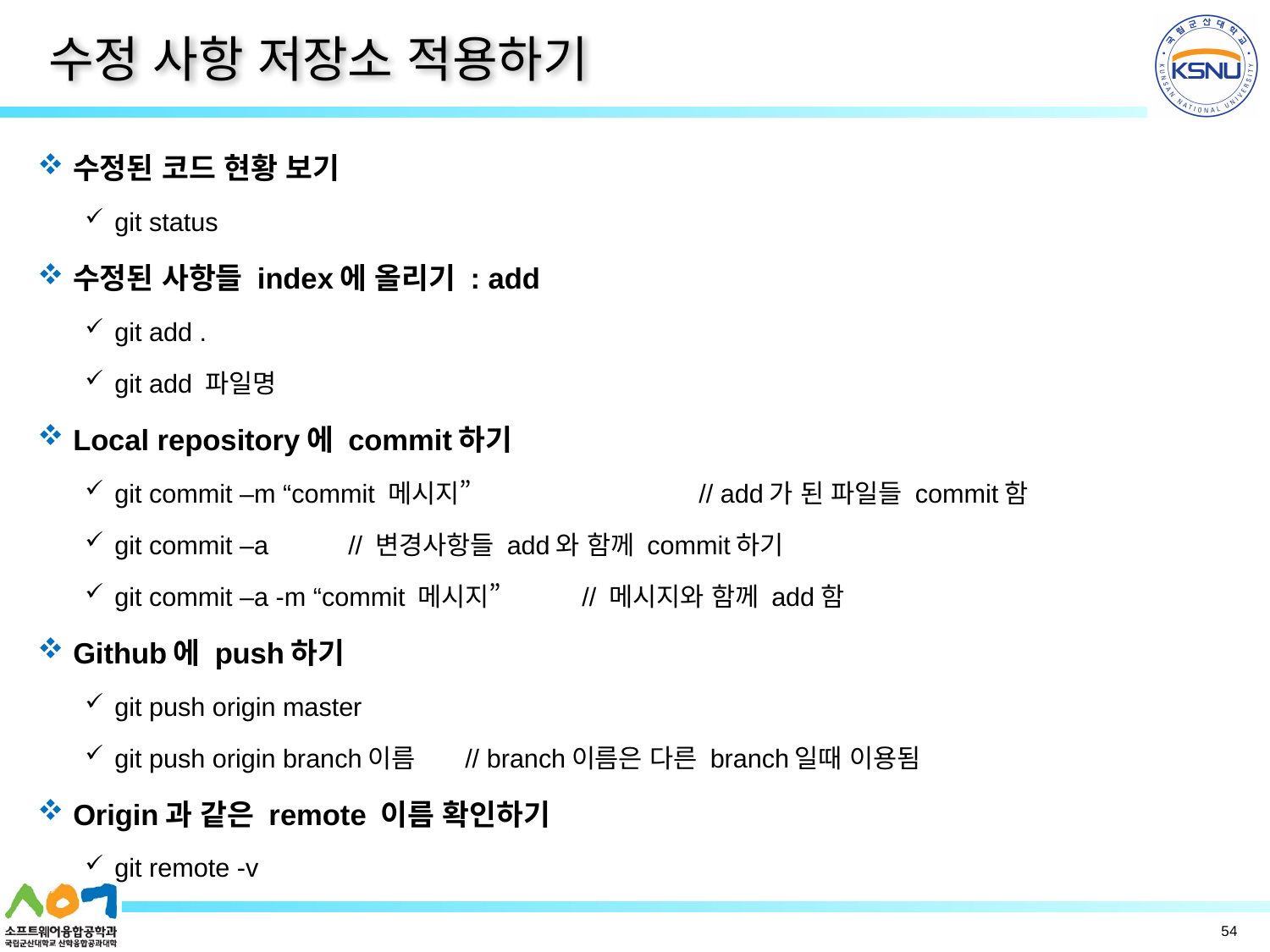

# 수정 사항 저장소 적용하기
수정된 코드 현황 보기
git status
수정된 사항들 index에 올리기 : add
git add .
git add 파일명
Local repository에 commit하기
git commit –m “commit 메시지”	 	// add가 된 파일들 commit함
git commit –a 			// 변경사항들 add와 함께 commit하기
git commit –a -m “commit 메시지” 	// 메시지와 함께 add함
Github에 push하기
git push origin master
git push origin branch이름		// branch이름은 다른 branch일때 이용됨
Origin과 같은 remote 이름 확인하기
git remote -v

54